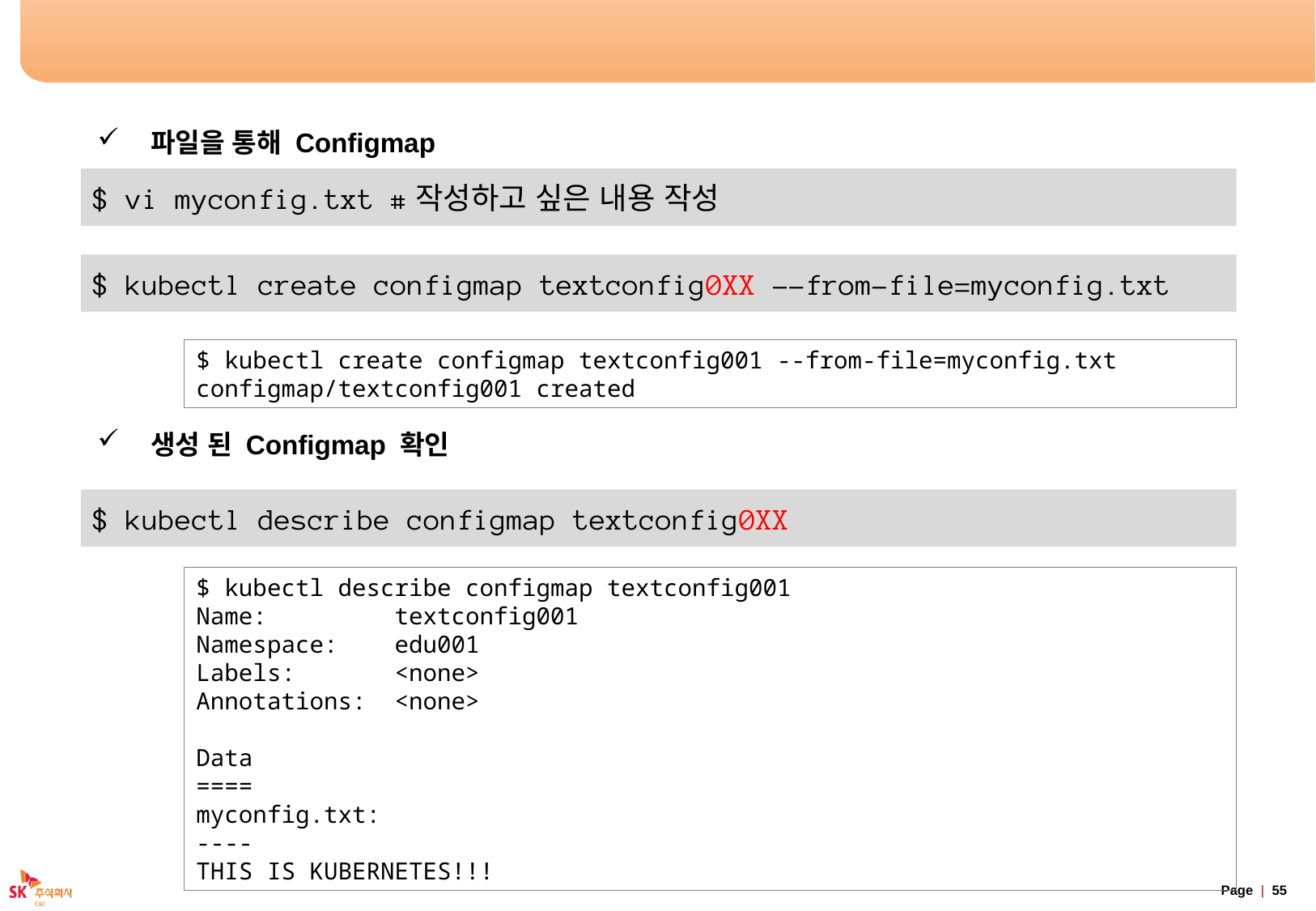

# ConfigMap 생성 실습 - 파일

파일을 통해 Configmap

생성 된 Configmap 확인

$ vi myconfig.txt #작성하고 싶은 내용 작성
$ kubectl create configmap textconfig0XX --from-file=myconfig.txt
$ kubectl create configmap textconfig001 --from-file=myconfig.txt
configmap/textconfig001 created
$ kubectl describe configmap textconfig0XX
$ kubectl describe configmap textconfig001
Name:         textconfig001
Namespace:    edu001
Labels:       <none>
Annotations:  <none>

Data
====
myconfig.txt:
----
THIS IS KUBERNETES!!!